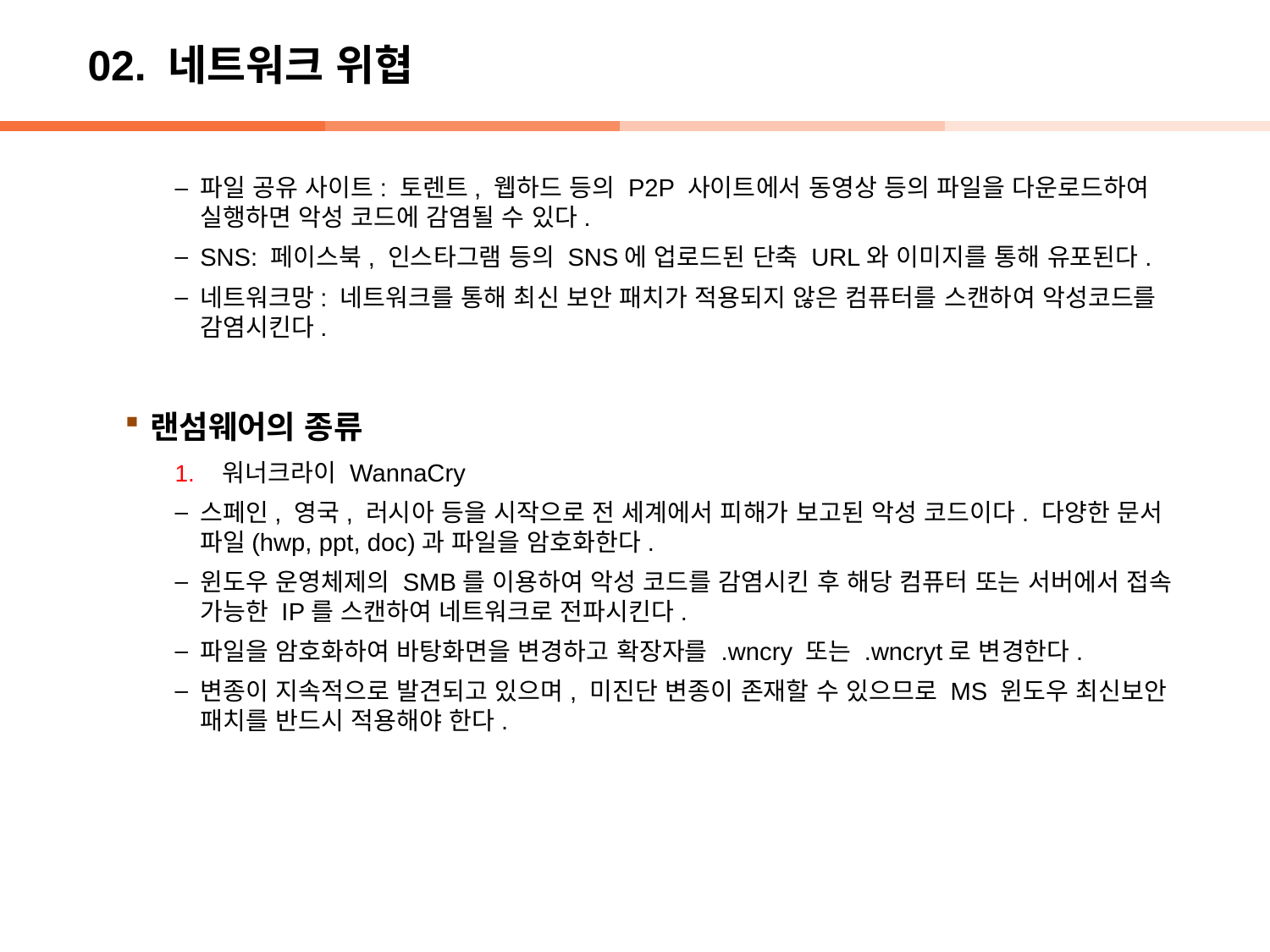

# 02. 네트워크 위협
파일 공유 사이트: 토렌트, 웹하드 등의 P2P 사이트에서 동영상 등의 파일을 다운로드하여 실행하면 악성 코드에 감염될 수 있다.
SNS: 페이스북, 인스타그램 등의 SNS에 업로드된 단축 URL와 이미지를 통해 유포된다.
네트워크망: 네트워크를 통해 최신 보안 패치가 적용되지 않은 컴퓨터를 스캔하여 악성코드를 감염시킨다.

랜섬웨어의 종류
워너크라이 WannaCry
스페인, 영국, 러시아 등을 시작으로 전 세계에서 피해가 보고된 악성 코드이다. 다양한 문서 파일(hwp, ppt, doc)과 파일을 암호화한다.
윈도우 운영체제의 SMB를 이용하여 악성 코드를 감염시킨 후 해당 컴퓨터 또는 서버에서 접속 가능한 IP를 스캔하여 네트워크로 전파시킨다.
파일을 암호화하여 바탕화면을 변경하고 확장자를 .wncry 또는 .wncryt로 변경한다.
변종이 지속적으로 발견되고 있으며, 미진단 변종이 존재할 수 있으므로 MS 윈도우 최신보안 패치를 반드시 적용해야 한다.